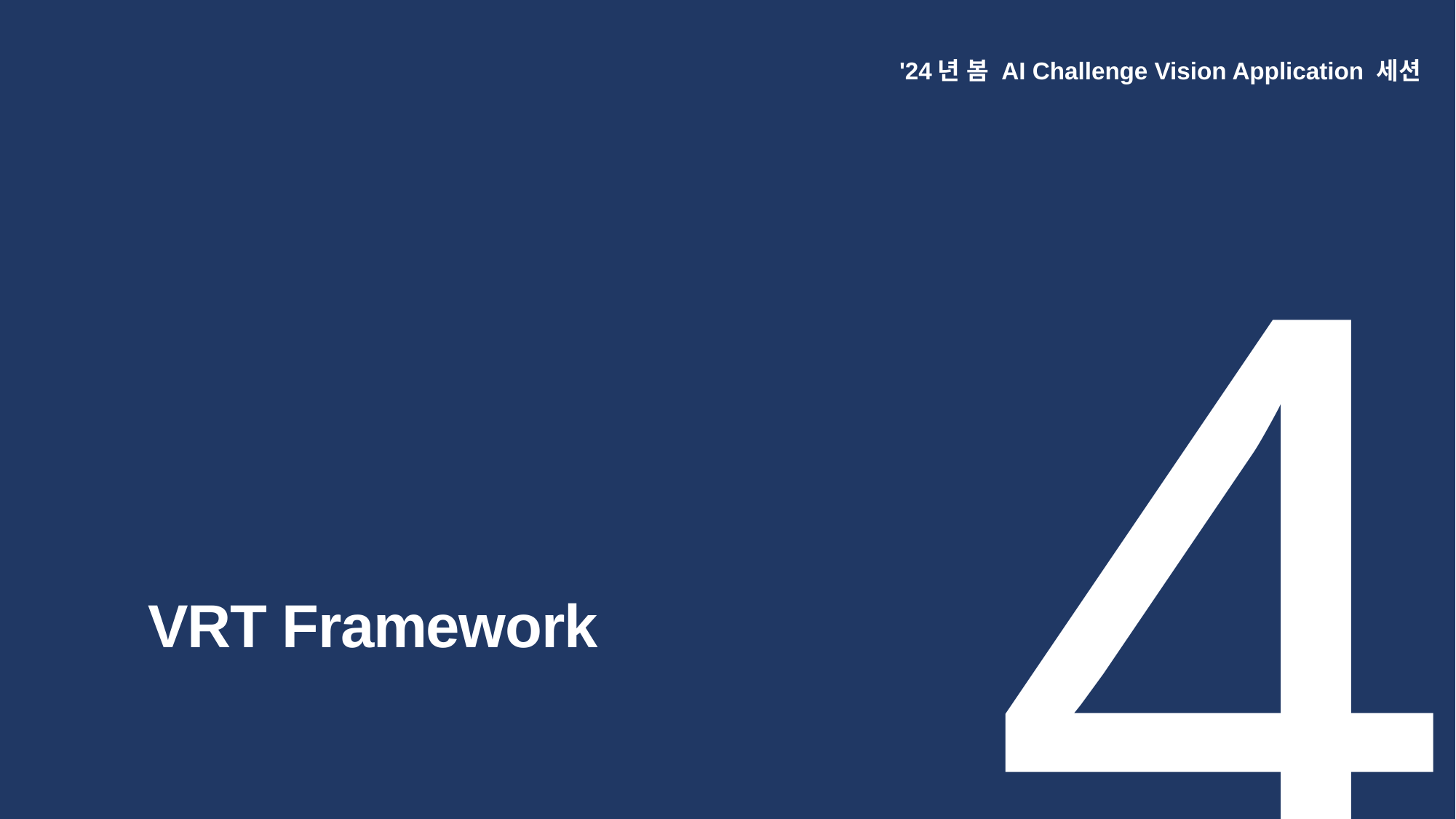

'24년 봄 AI Challenge Vision Application 세션
4
VRT Framework